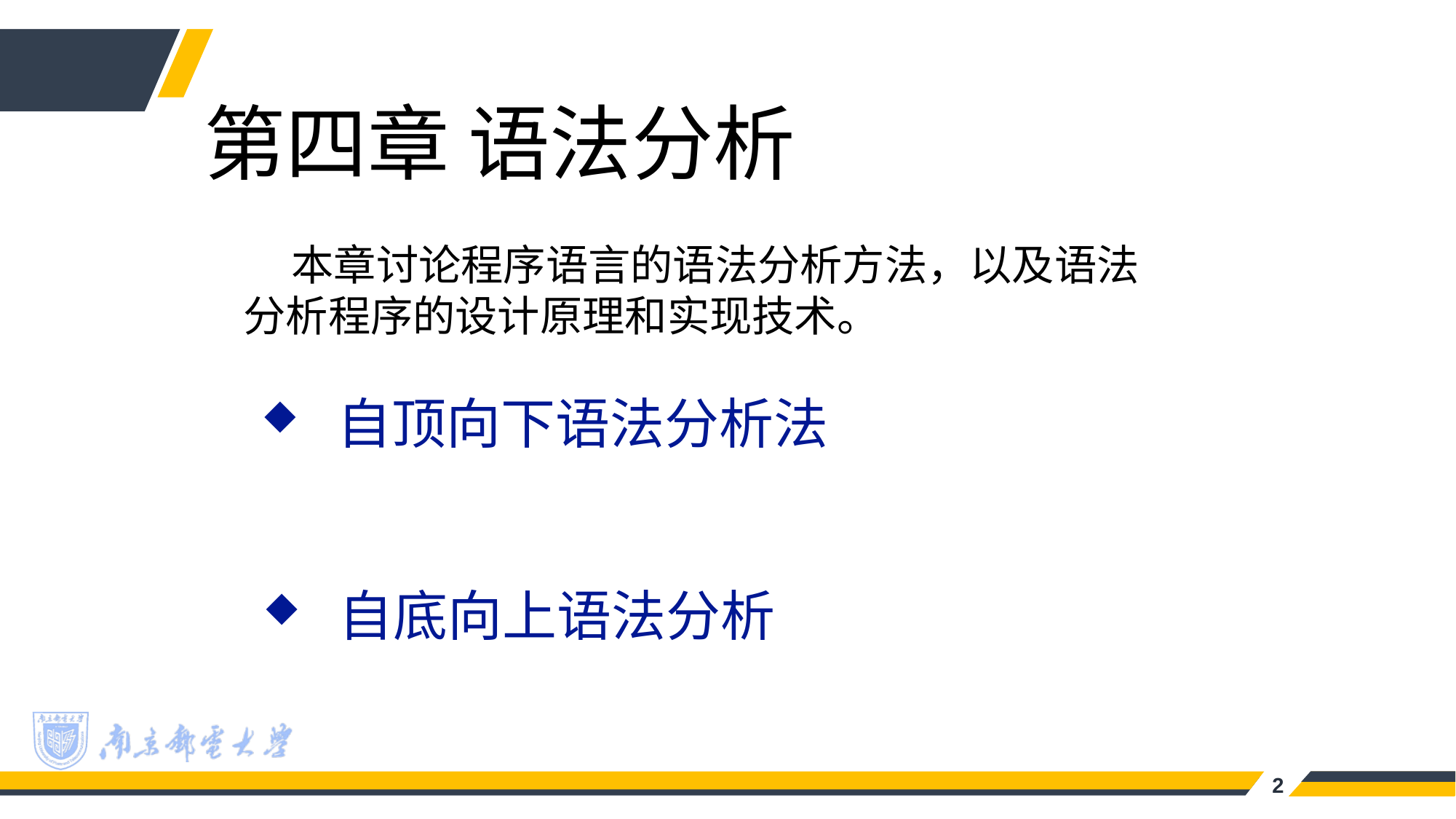

第四章 语法分析
    本章讨论程序语言的语法分析方法，以及语法分析程序的设计原理和实现技术。
  自顶向下语法分析法
  自底向上语法分析
2